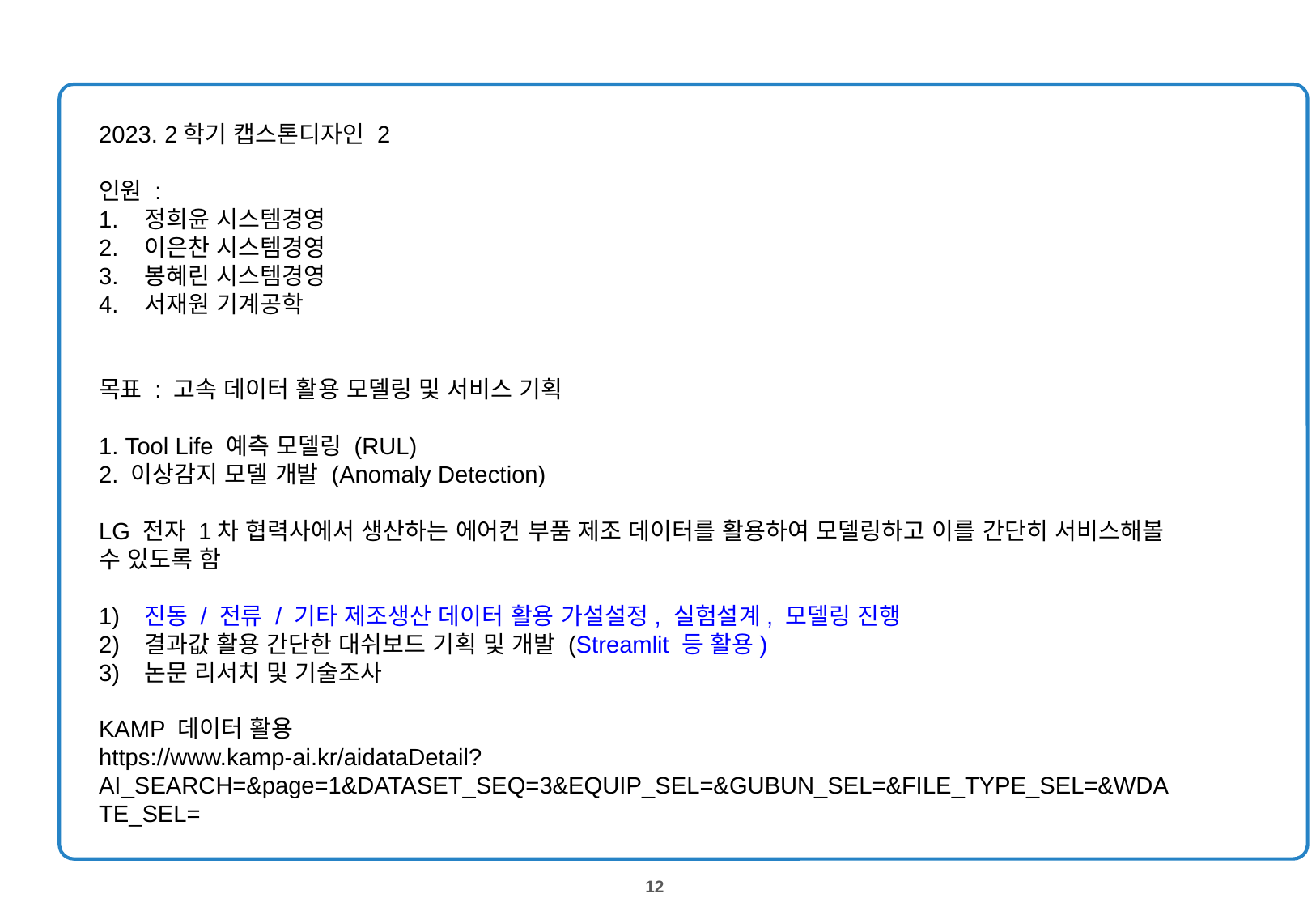

2023. 2학기 캡스톤디자인 2

인원 :
정희윤 시스템경영
이은찬 시스템경영
봉혜린 시스템경영
서재원 기계공학

목표 : 고속 데이터 활용 모델링 및 서비스 기획
1. Tool Life 예측 모델링 (RUL)
2. 이상감지 모델 개발 (Anomaly Detection)

LG 전자 1차 협력사에서 생산하는 에어컨 부품 제조 데이터를 활용하여 모델링하고 이를 간단히 서비스해볼 수 있도록 함

진동 / 전류 / 기타 제조생산 데이터 활용 가설설정, 실험설계, 모델링 진행
결과값 활용 간단한 대쉬보드 기획 및 개발 (Streamlit 등 활용)
논문 리서치 및 기술조사

KAMP 데이터 활용
https://www.kamp-ai.kr/aidataDetail?AI_SEARCH=&page=1&DATASET_SEQ=3&EQUIP_SEL=&GUBUN_SEL=&FILE_TYPE_SEL=&WDATE_SEL=